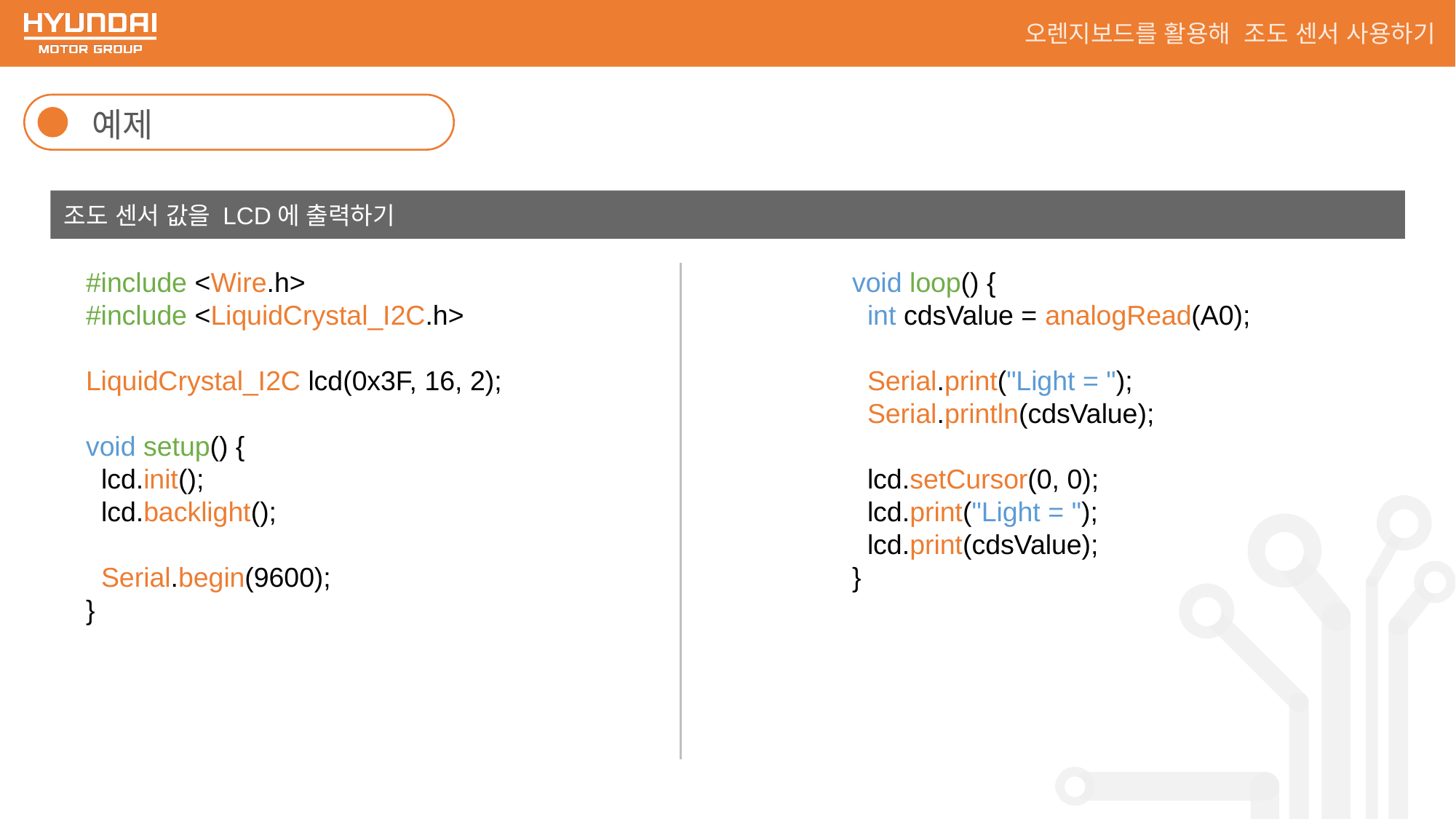

오렌지보드를 활용해  조도 센서 사용하기
예제

조도 센서 값을 LCD에 출력하기
void loop() {
  int cdsValue = analogRead(A0);

  Serial.print("Light = ");
  Serial.println(cdsValue);

  lcd.setCursor(0, 0);
  lcd.print("Light = ");
  lcd.print(cdsValue);
}
#include <Wire.h>
#include <LiquidCrystal_I2C.h>

LiquidCrystal_I2C lcd(0x3F, 16, 2);

void setup() {
  lcd.init();
  lcd.backlight();

  Serial.begin(9600);
}